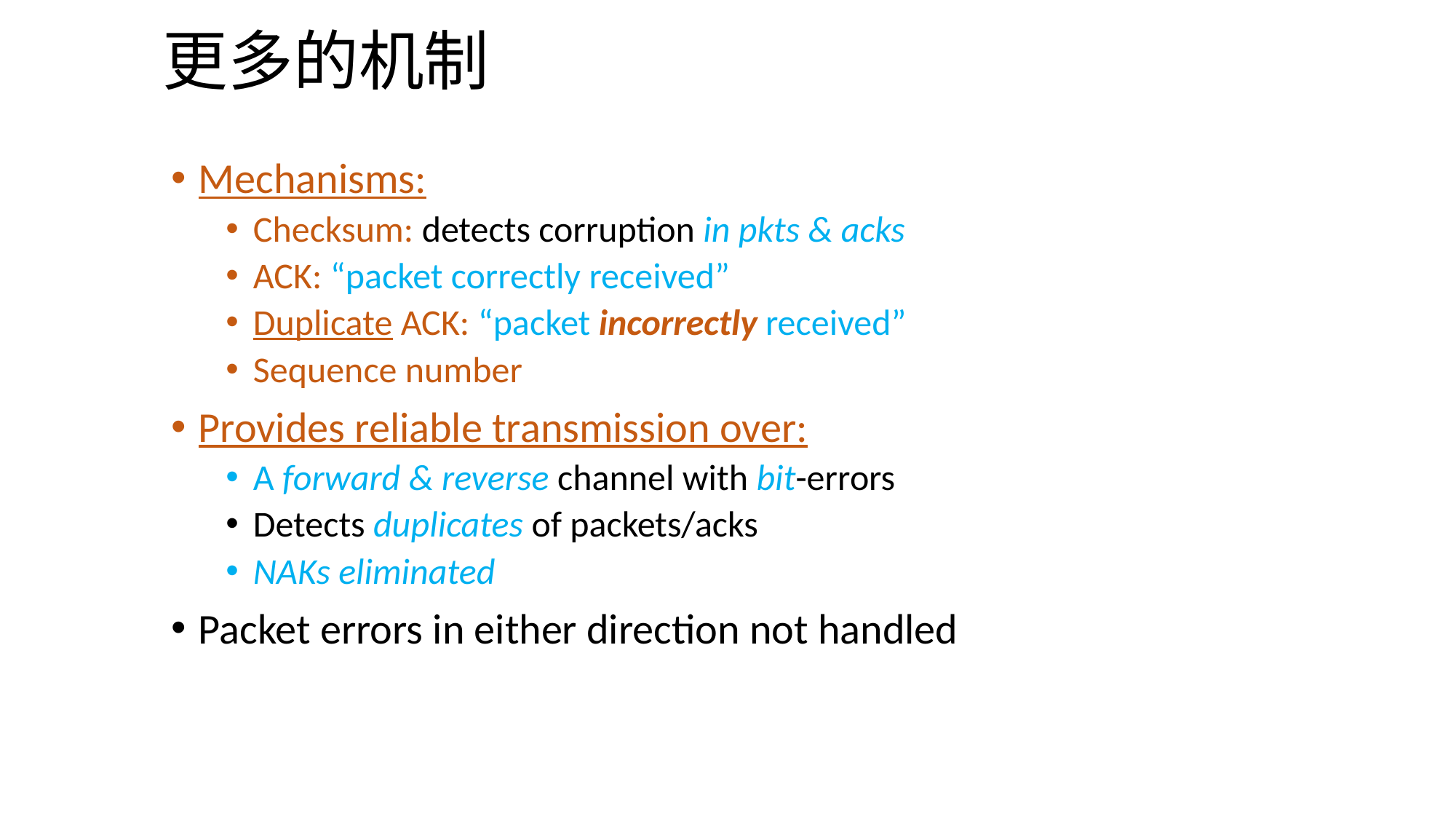

# 更多的机制
Mechanisms:
Checksum: detects corruption in pkts & acks
ACK: “packet correctly received”
Duplicate ACK: “packet incorrectly received”
Sequence number
Provides reliable transmission over:
A forward & reverse channel with bit-errors
Detects duplicates of packets/acks
NAKs eliminated
Packet errors in either direction not handled
13